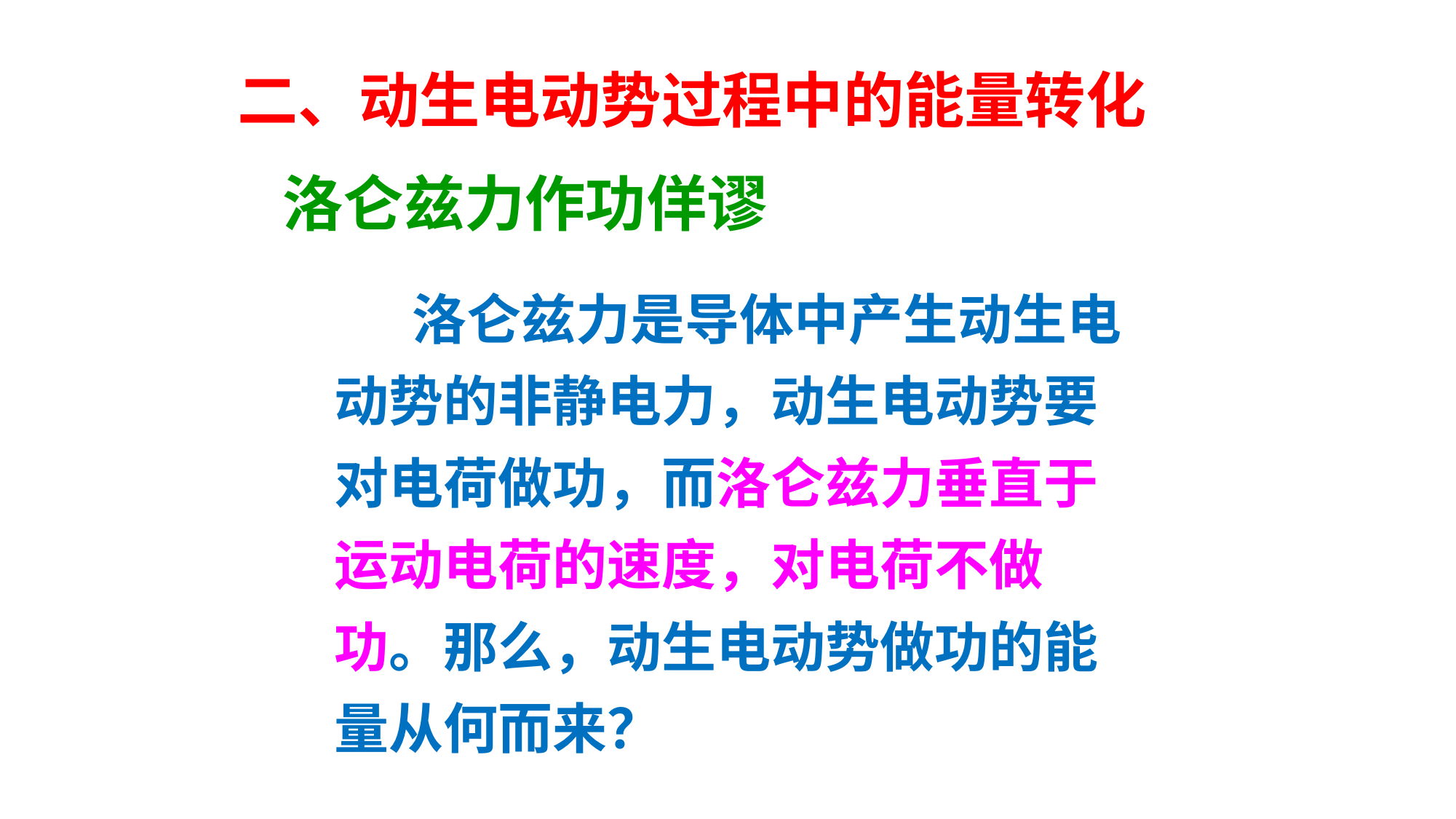

二、动生电动势过程中的能量转化
洛仑兹力作功佯谬
       洛仑兹力是导体中产生动生电动势的非静电力，动生电动势要对电荷做功，而洛仑兹力垂直于运动电荷的速度，对电荷不做功。那么，动生电动势做功的能量从何而来？